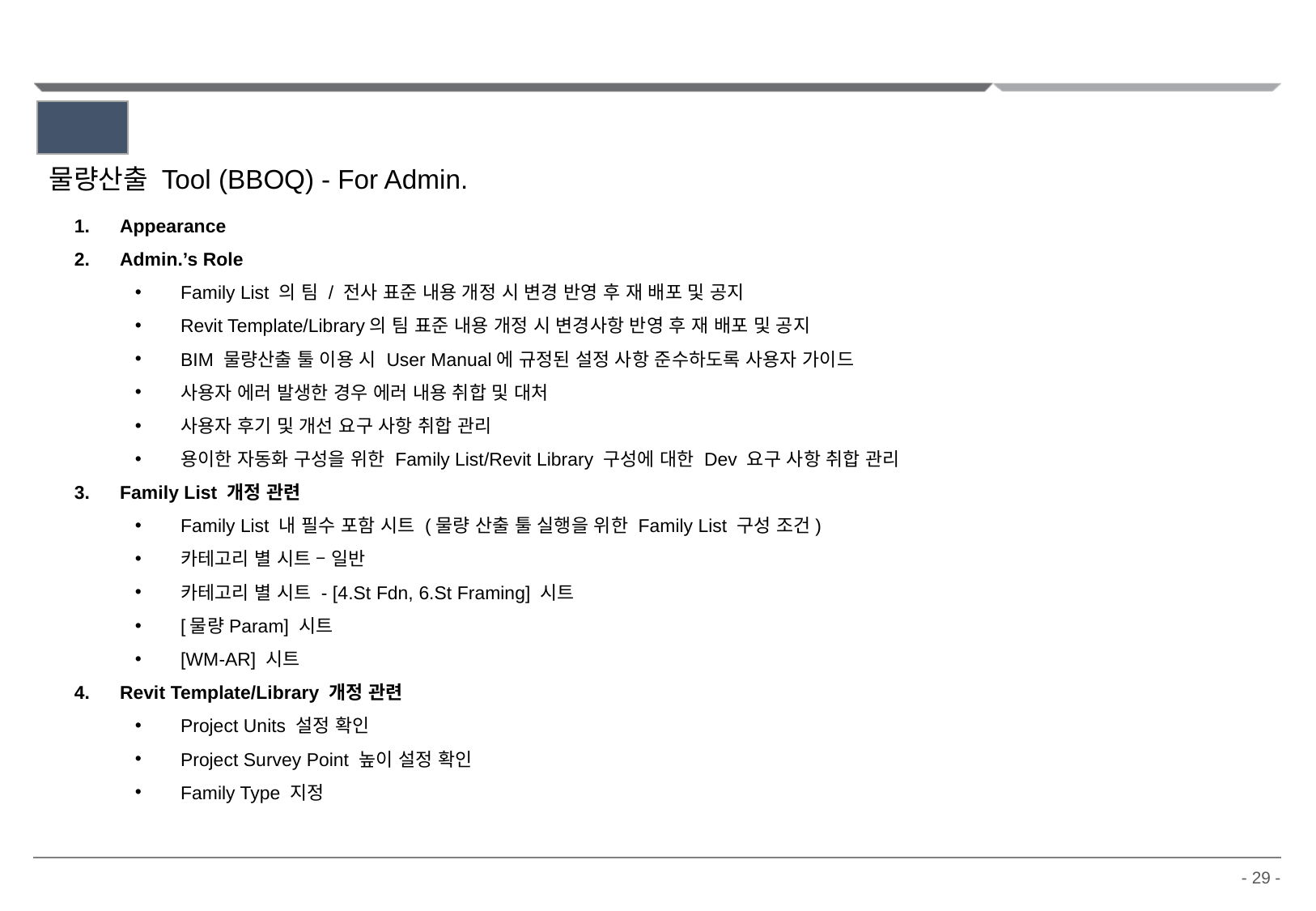

목차
물량산출 Tool (BBOQ) - For Admin.
Appearance
Admin.’s Role
Family List 의 팀 / 전사 표준 내용 개정 시 변경 반영 후 재 배포 및 공지
Revit Template/Library의 팀 표준 내용 개정 시 변경사항 반영 후 재 배포 및 공지
BIM 물량산출 툴 이용 시 User Manual에 규정된 설정 사항 준수하도록 사용자 가이드
사용자 에러 발생한 경우 에러 내용 취합 및 대처
사용자 후기 및 개선 요구 사항 취합 관리
용이한 자동화 구성을 위한 Family List/Revit Library 구성에 대한 Dev 요구 사항 취합 관리
Family List 개정 관련
Family List 내 필수 포함 시트 (물량 산출 툴 실행을 위한 Family List 구성 조건)
카테고리 별 시트 – 일반
카테고리 별 시트 - [4.St Fdn, 6.St Framing] 시트
[물량Param] 시트
[WM-AR] 시트
Revit Template/Library 개정 관련
Project Units 설정 확인
Project Survey Point 높이 설정 확인
Family Type 지정